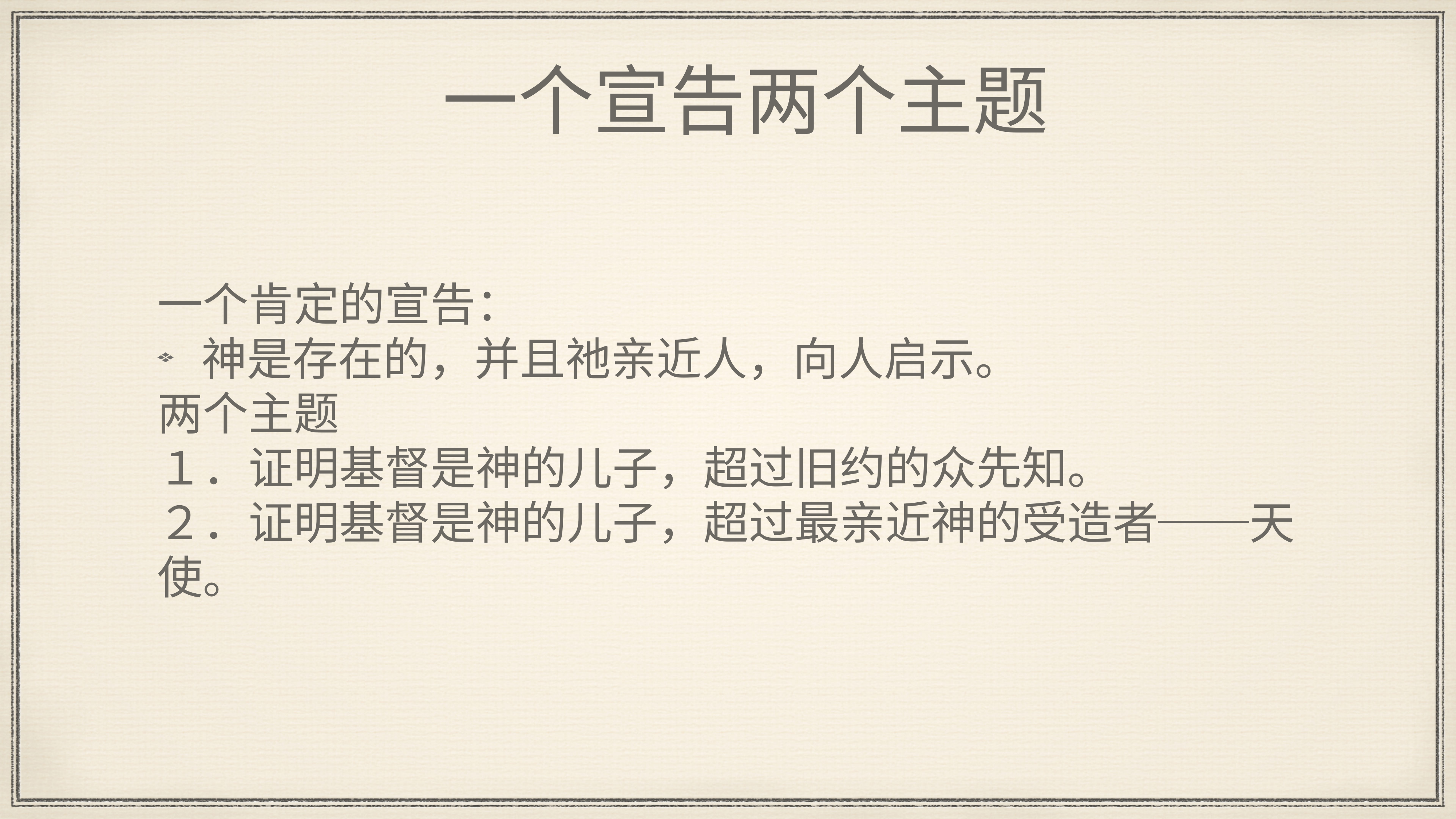

# 一个宣告两个主题
一个肯定的宣告：
神是存在的，并且祂亲近人，向人启示。
两个主题
１．证明基督是神的儿子，超过旧约的众先知。
２．证明基督是神的儿子，超过最亲近神的受造者──天使。